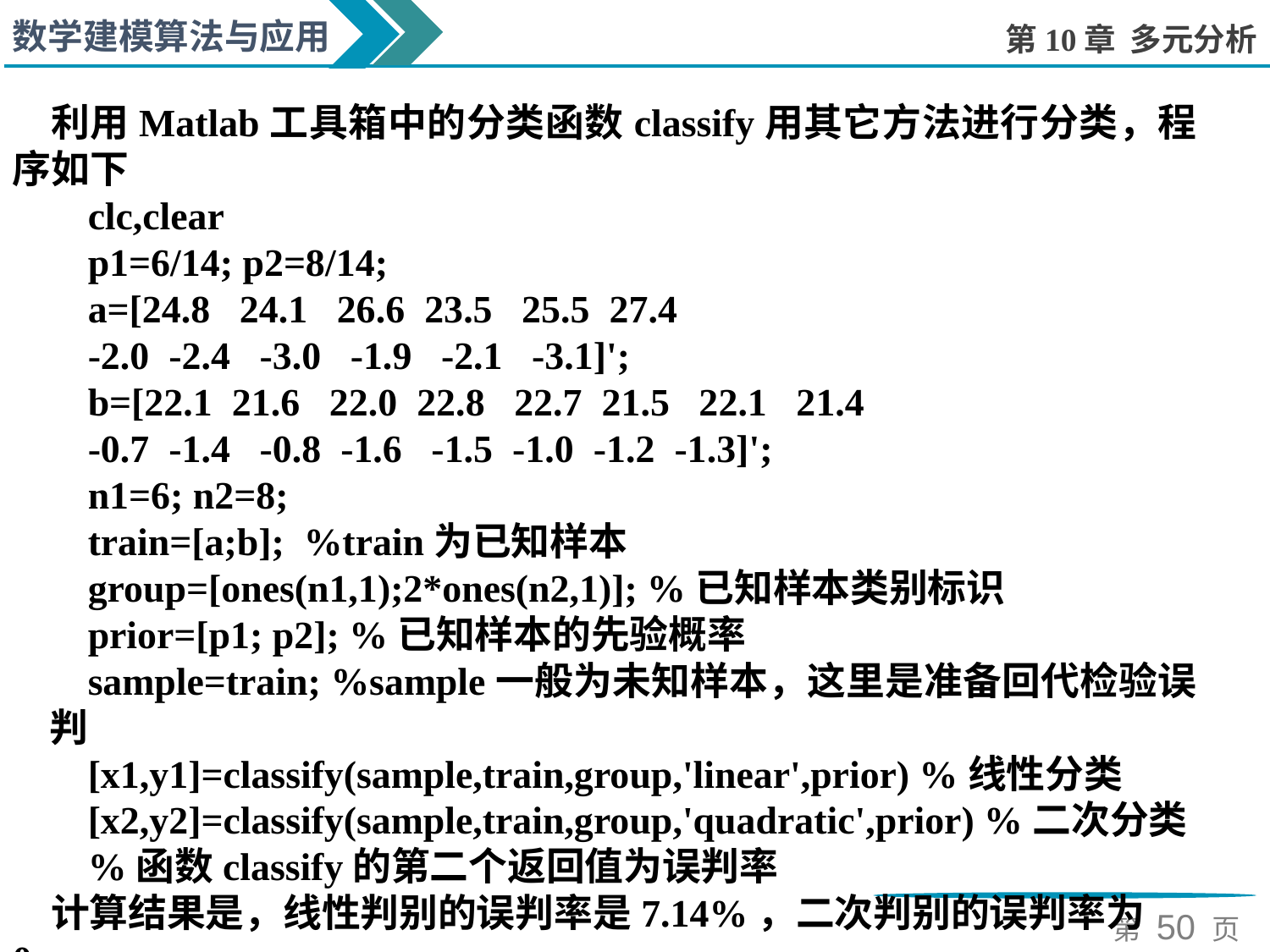

利用Matlab工具箱中的分类函数classify用其它方法进行分类，程序如下
clc,clear
p1=6/14; p2=8/14;
a=[24.8   24.1   26.6  23.5   25.5  27.4
-2.0  -2.4   -3.0   -1.9   -2.1   -3.1]';
b=[22.1  21.6   22.0  22.8   22.7  21.5   22.1   21.4
-0.7  -1.4   -0.8  -1.6   -1.5  -1.0  -1.2  -1.3]';
n1=6; n2=8;
train=[a;b];  %train为已知样本
group=[ones(n1,1);2*ones(n2,1)]; %已知样本类别标识
prior=[p1; p2]; %已知样本的先验概率
sample=train; %sample一般为未知样本，这里是准备回代检验误判
[x1,y1]=classify(sample,train,group,'linear',prior) %线性分类
[x2,y2]=classify(sample,train,group,'quadratic',prior) %二次分类
%函数classify的第二个返回值为误判率
计算结果是，线性判别的误判率是7.14%，二次判别的误判率为0。